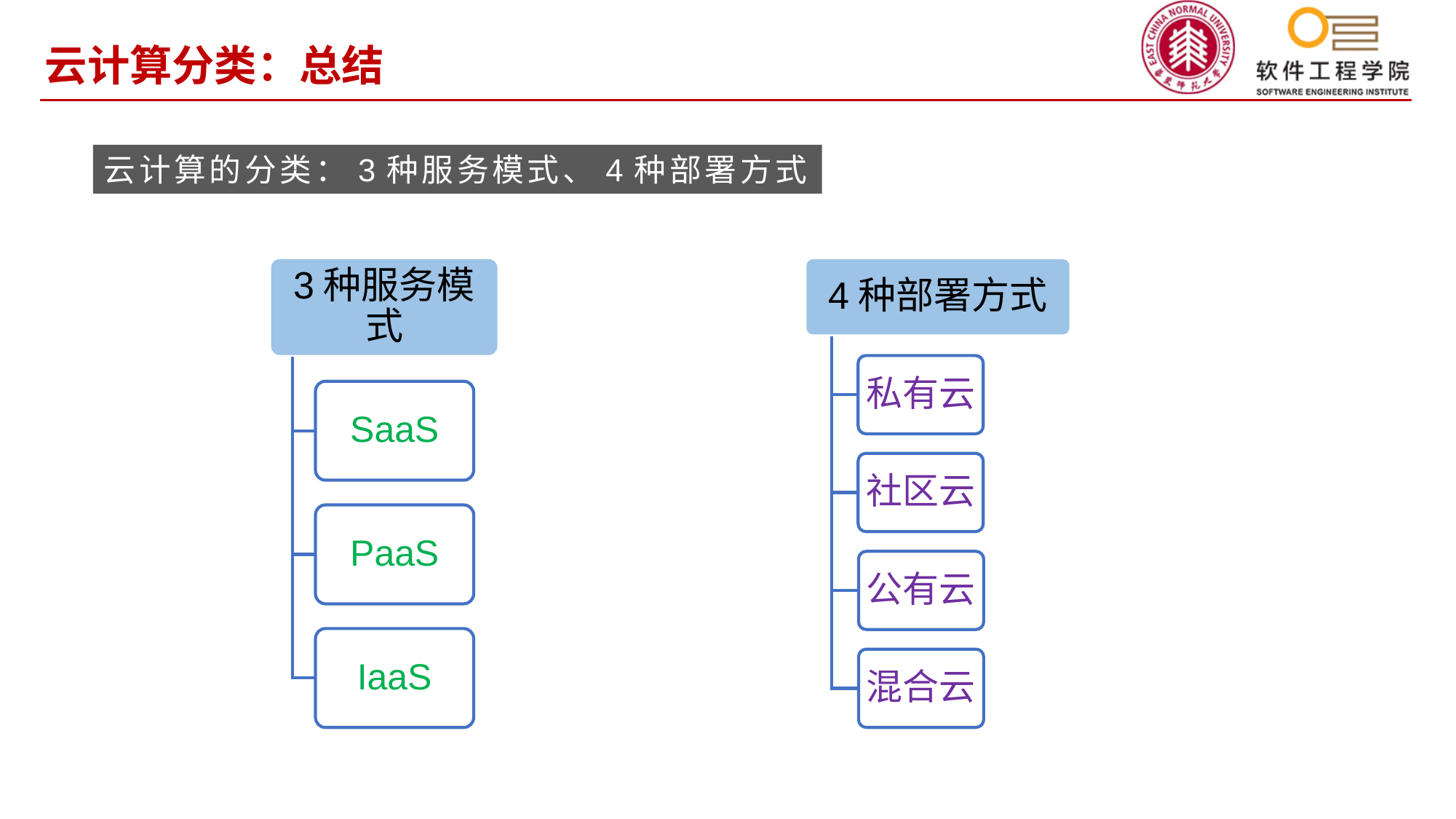

云计算分类：总结
云计算的分类：3种服务模式、4种部署方式
3种服务模式

SaaS
PaaS
IaaS
4种部署方式

私有云
社区云
公有云
混合云